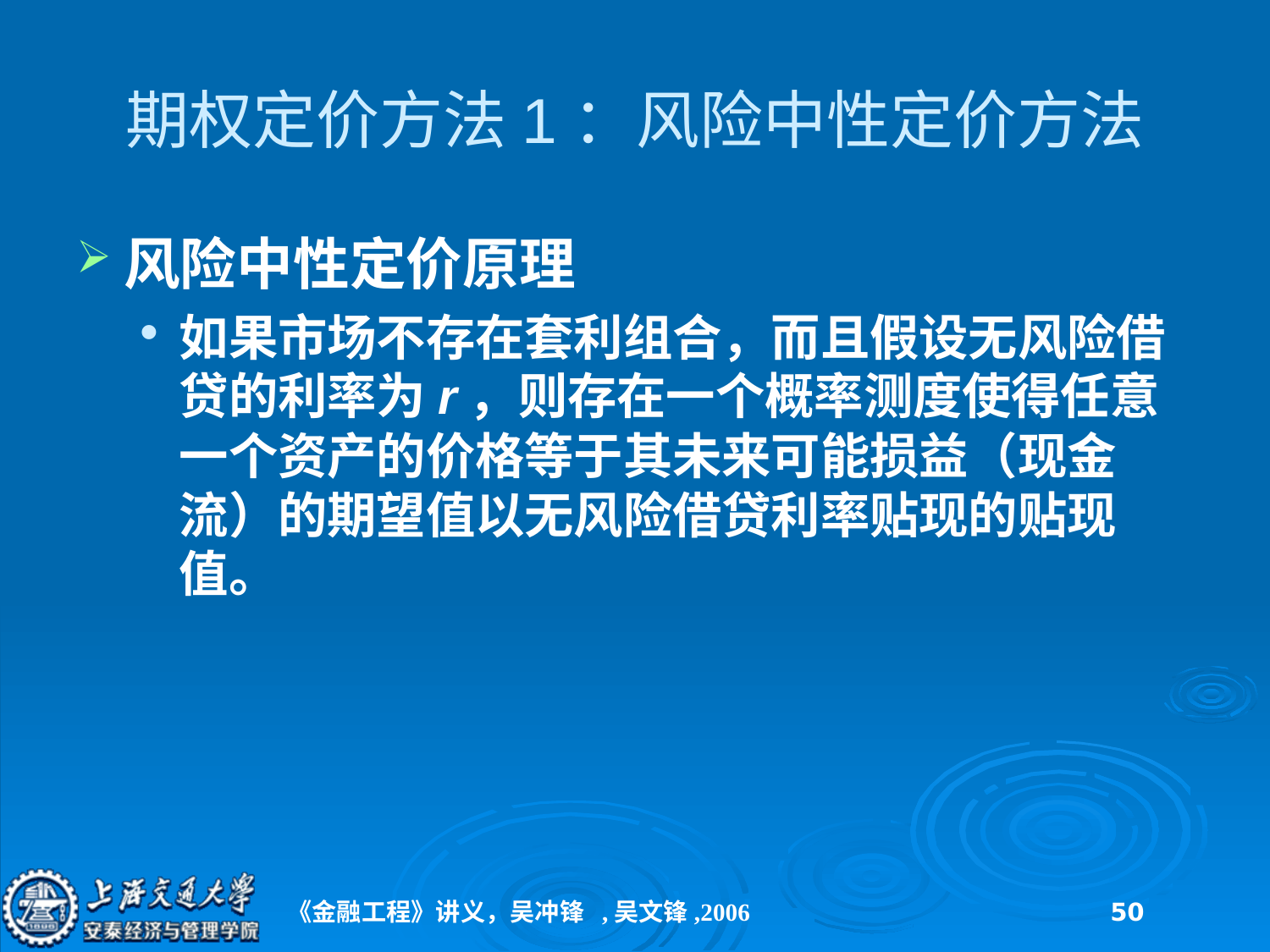

# 期权定价方法1：风险中性定价方法
风险中性定价原理
如果市场不存在套利组合，而且假设无风险借贷的利率为r，则存在一个概率测度使得任意一个资产的价格等于其未来可能损益（现金流）的期望值以无风险借贷利率贴现的贴现值。